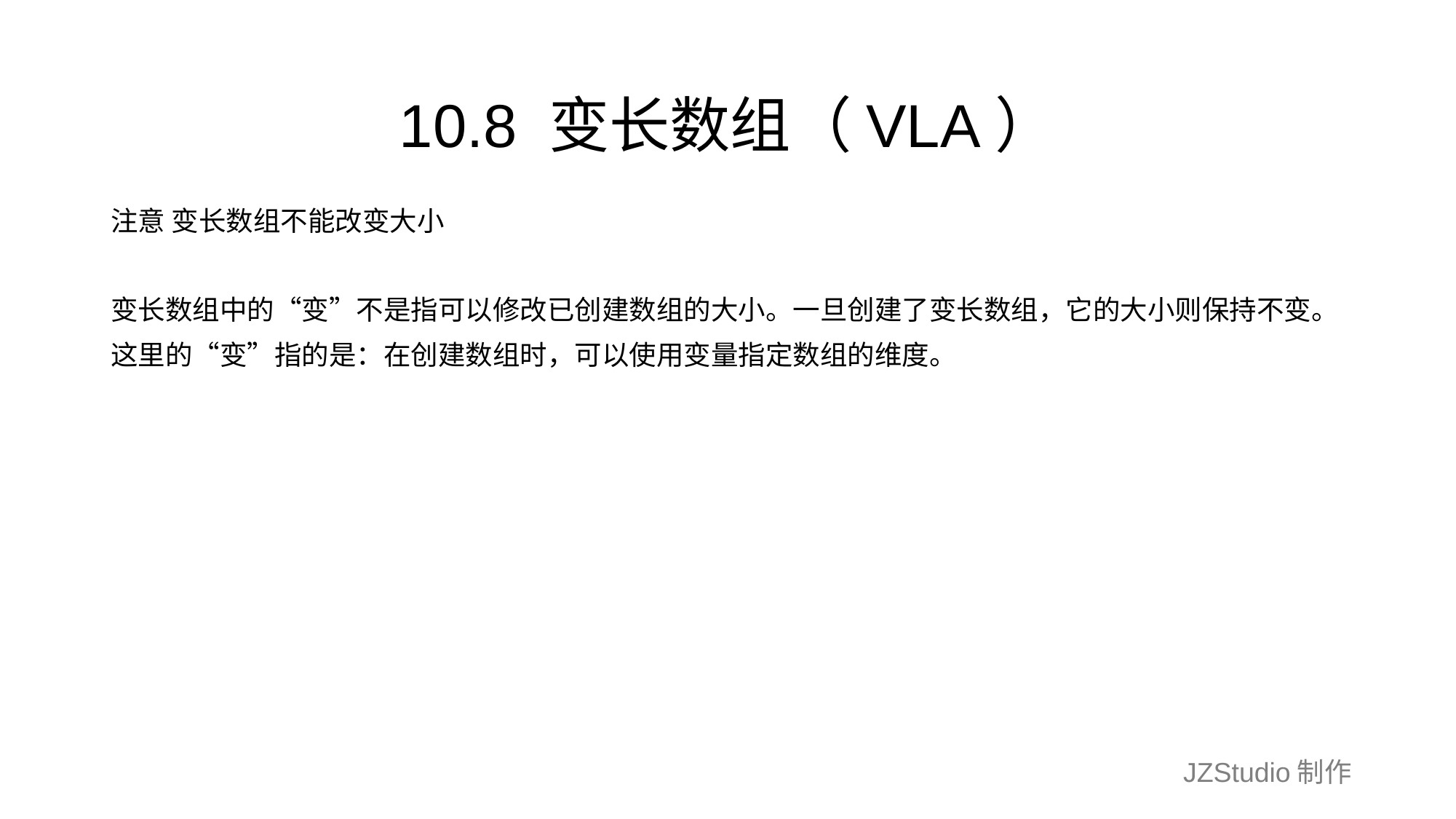

# 10.8 变长数组（VLA）
注意 变长数组不能改变大小

变长数组中的“变”不是指可以修改已创建数组的大小。一旦创建了变长数组，它的大小则保持不变。
这里的“变”指的是：在创建数组时，可以使用变量指定数组的维度。